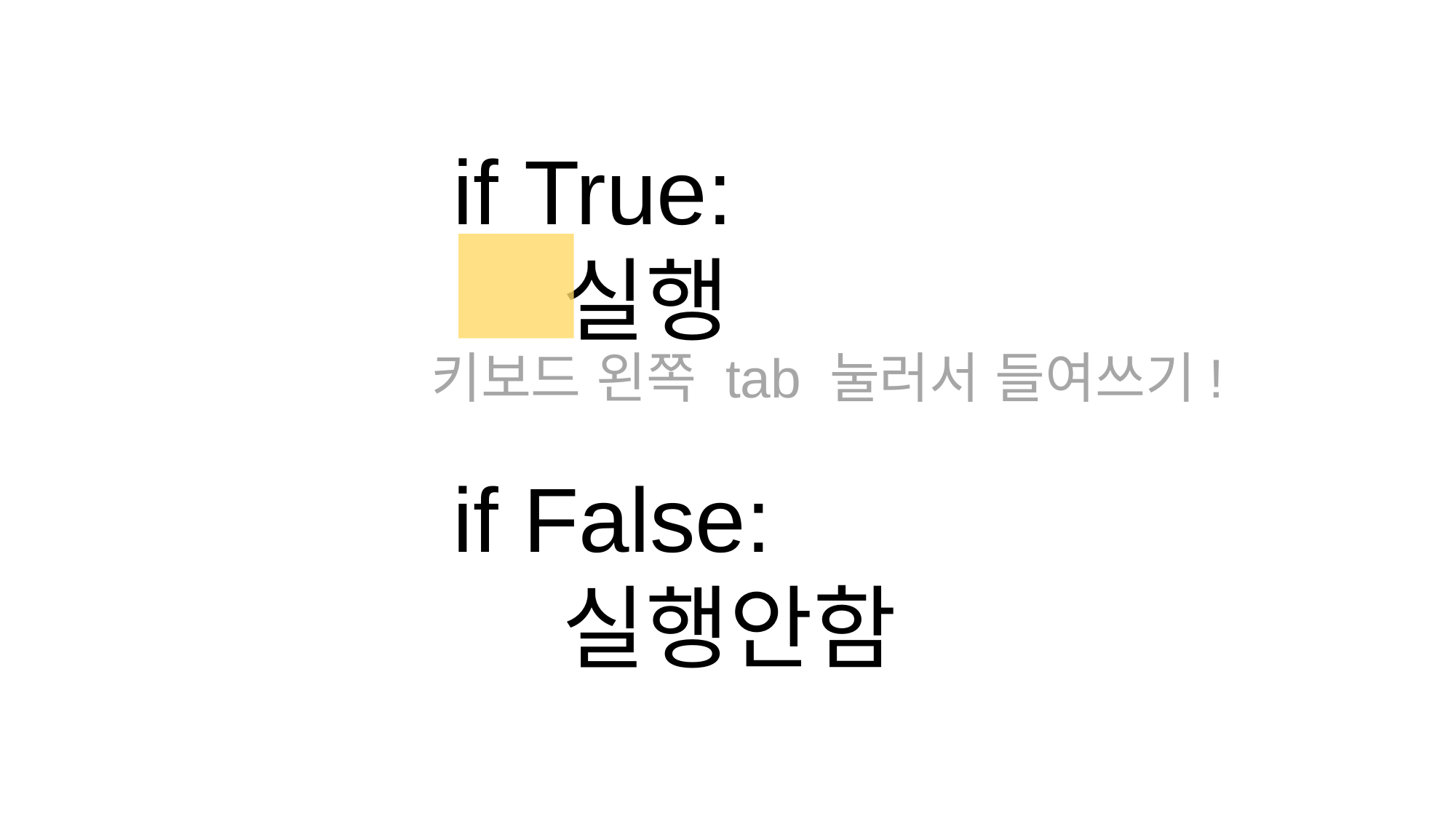

if True:
	실행

if False:
	실행안함

키보드 왼쪽 tab 눌러서 들여쓰기!